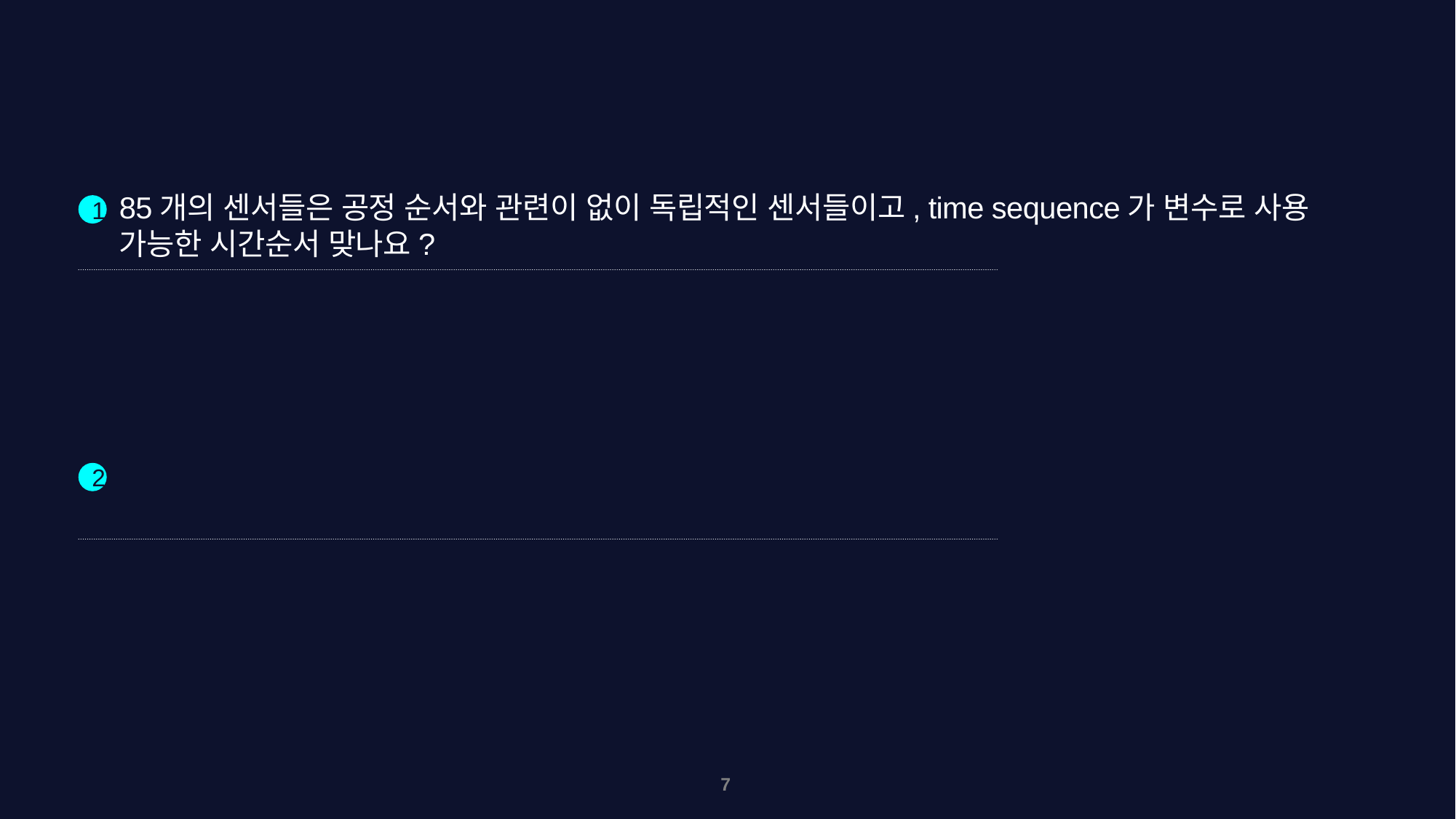

데이터 설명
85개의 센서들은 공정 순서와 관련이 없이 독립적인 센서들이고, time sequence가 변수로 사용 가능한 시간순서 맞나요?
1
센서간의 순서는 없습니다. 한 row에 86개 변수는 동일 시간대에 측정된 결과입니다.
Time_sequence는 사용 가능한 시간순서가 맞습니다.
데이터에서 Y 변수 중 300개의 instance가 NA값입니다.
혹시 단순히 측정이 안된 것인지, 아니면 공정 순서상 불량률을 낼 수 없었던 것인가요?
2
300개의 instance는 전체 데이터 중에서 임의로 screening을 한 값이고
해당 값(Nan 처리된)을 예측하는 분석문제 입니다.